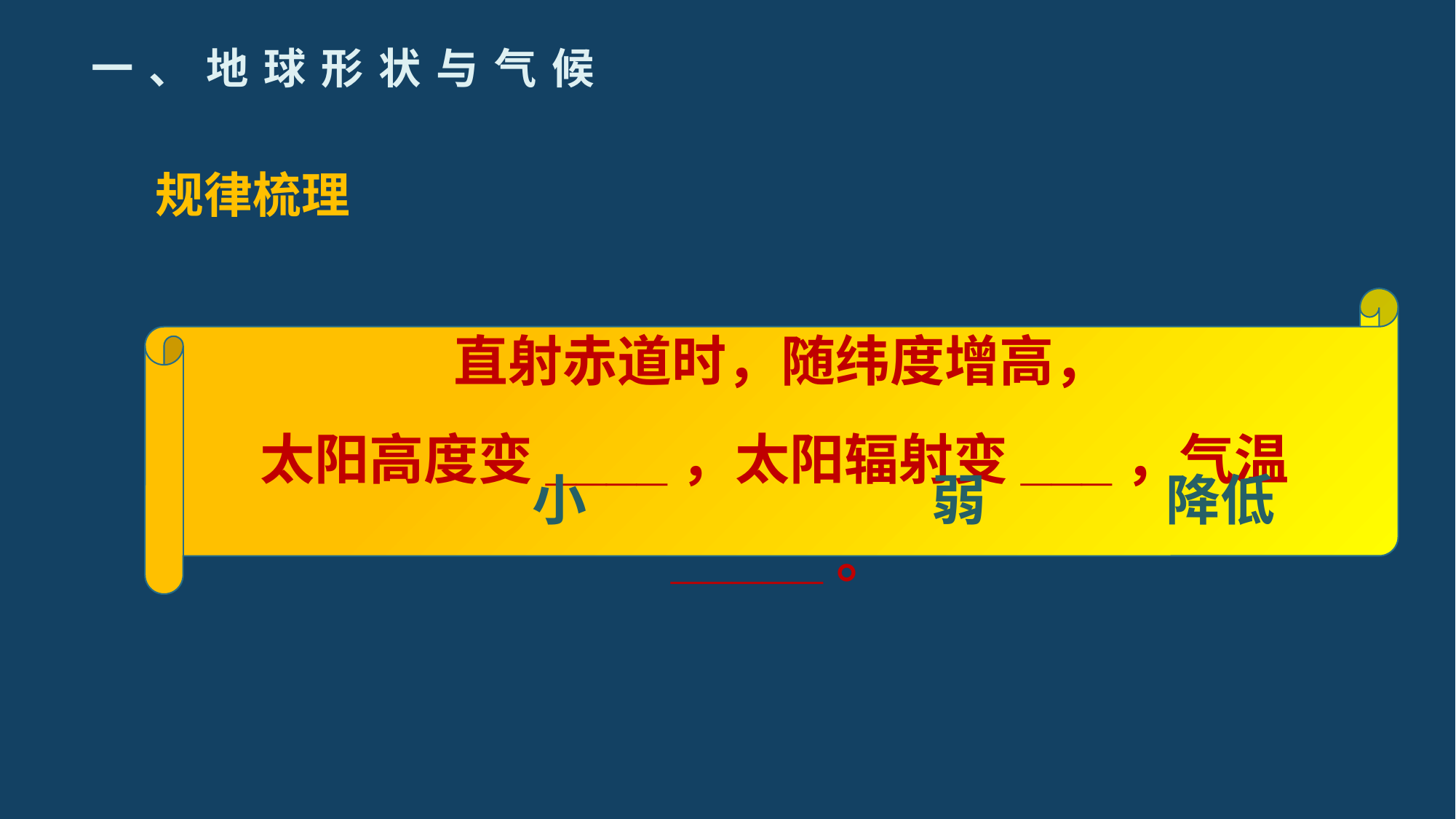

一、地球形状与气候
规律梳理
直射赤道时，随纬度增高，
太阳高度变____，太阳辐射变___，气温_____。
弱
小
降低